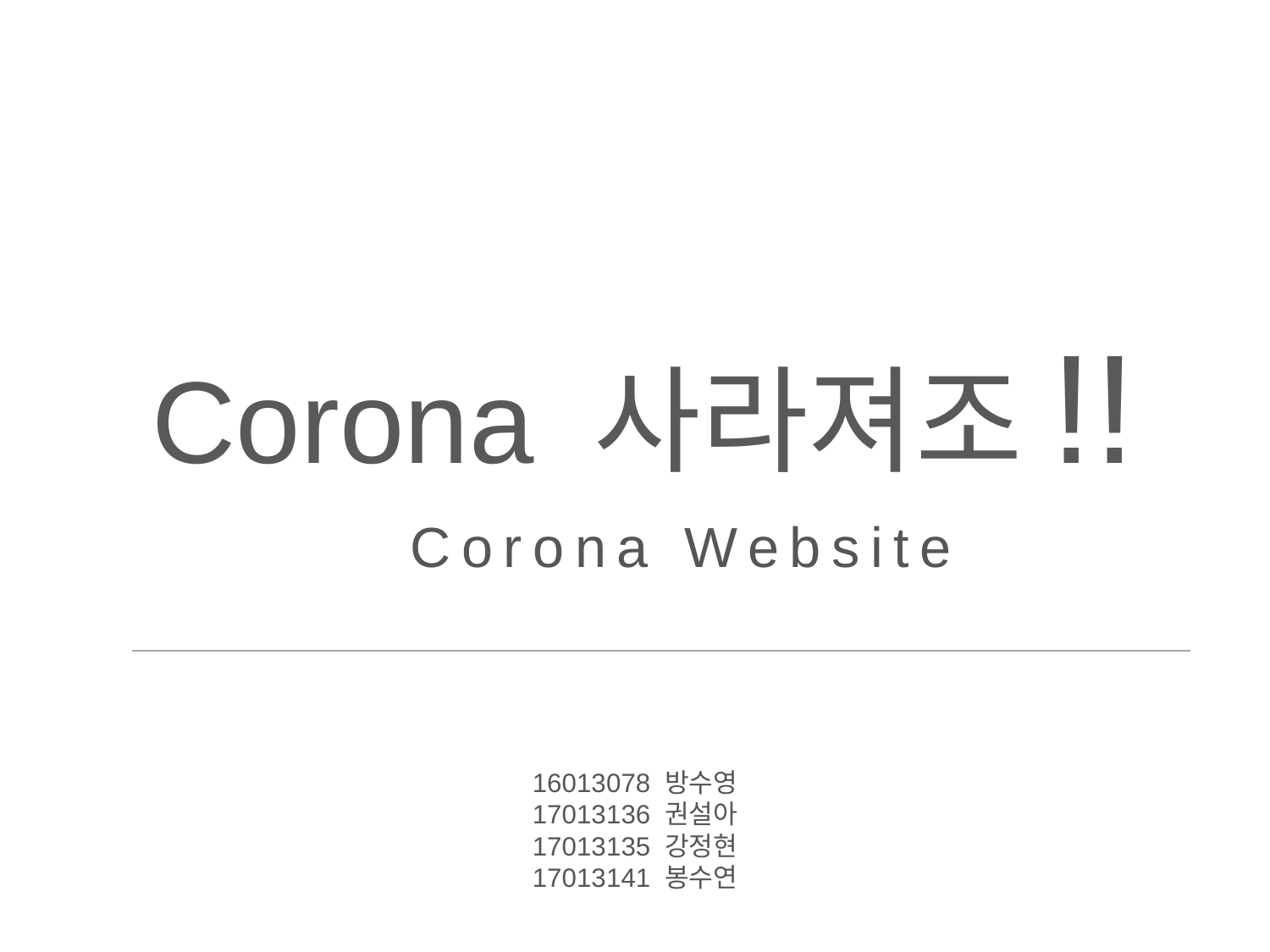

Corona 사라져조!!
Corona Website
16013078 방수영
17013136 권설아
17013135 강정현
17013141 봉수연